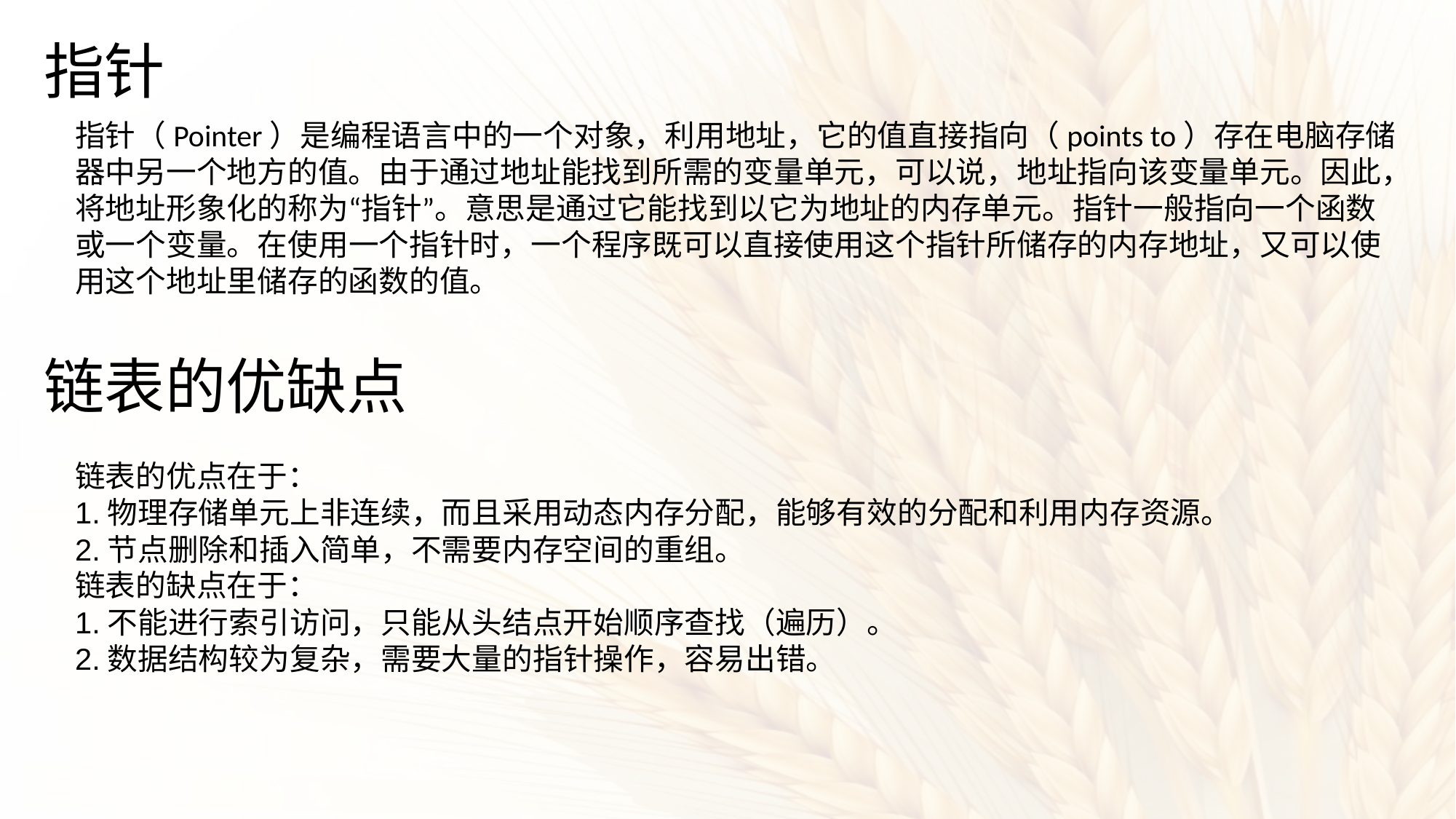

指针
指针（Pointer）是编程语言中的一个对象，利用地址，它的值直接指向（points to）存在电脑存储器中另一个地方的值。由于通过地址能找到所需的变量单元，可以说，地址指向该变量单元。因此，将地址形象化的称为“指针”。意思是通过它能找到以它为地址的内存单元。指针一般指向一个函数或一个变量。在使用一个指针时，一个程序既可以直接使用这个指针所储存的内存地址，又可以使用这个地址里储存的函数的值。
链表的优缺点
链表的优点在于：
1.物理存储单元上非连续，而且采用动态内存分配，能够有效的分配和利用内存资源。
2.节点删除和插入简单，不需要内存空间的重组。
链表的缺点在于：
1.不能进行索引访问，只能从头结点开始顺序查找（遍历）。
2.数据结构较为复杂，需要大量的指针操作，容易出错。